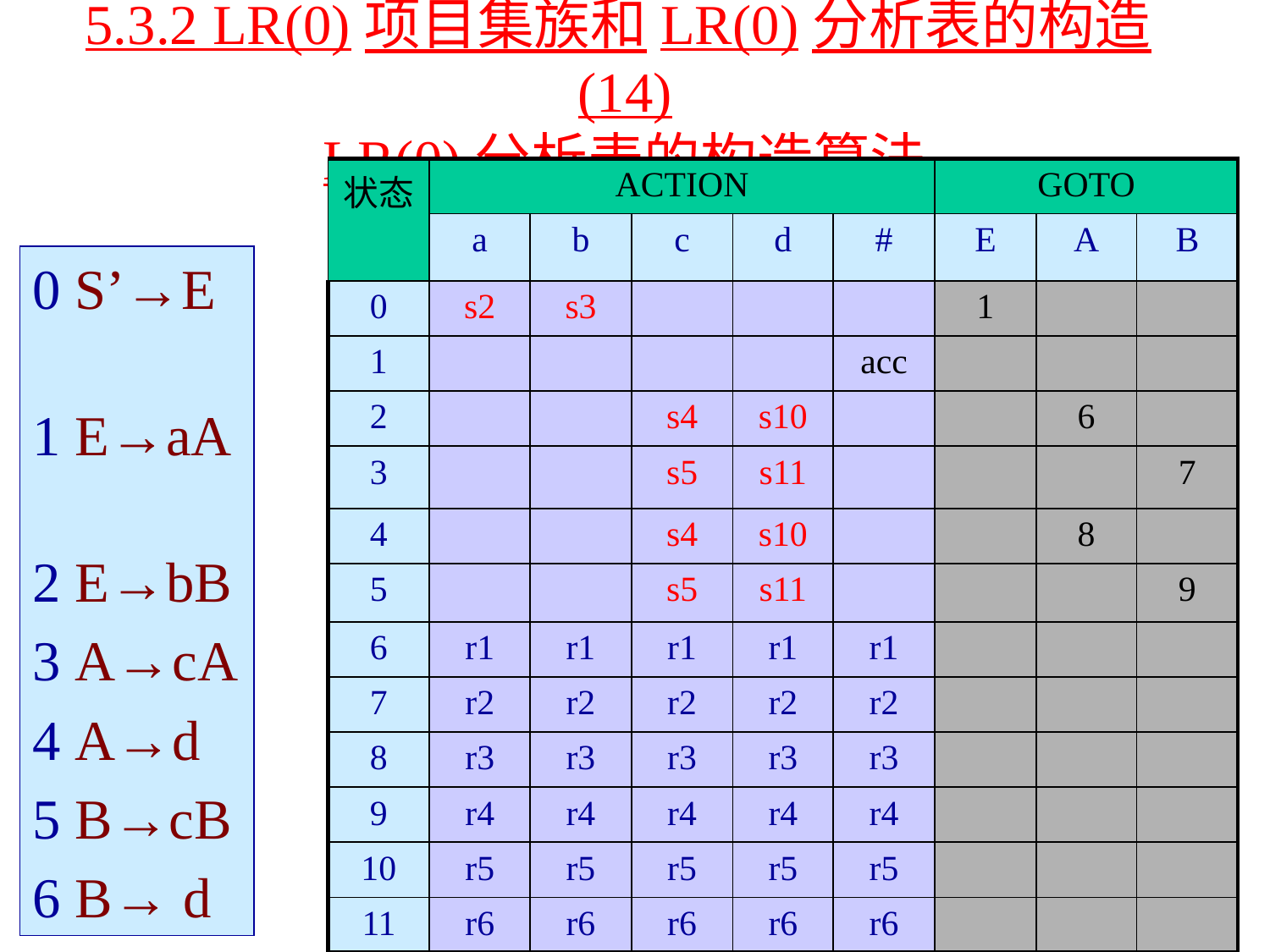

# 5.3.2 LR(0)项目集族和LR(0)分析表的构造(14) LR(0)分析表的构造算法
| 状态 | ACTION |  |  |  |  | GOTO |  |  |
| --- | --- | --- | --- | --- | --- | --- | --- | --- |
|  | a | b | c | d | # | E | A | B |
| 0 | s2 | s3 |  |  |  | 1 |  |  |
| 1 |  |  |  |  | acc |  |  |  |
| 2 |  |  | s4 | s10 |  |  | 6 |  |
| 3 |  |  | s5 | s11 |  |  |  | 7 |
| 4 |  |  | s4 | s10 |  |  | 8 |  |
| 5 |  |  | s5 | s11 |  |  |  | 9 |
| 6 | r1 | r1 | r1 | r1 | r1 |  |  |  |
| 7 | r2 | r2 | r2 | r2 | r2 |  |  |  |
| 8 | r3 | r3 | r3 | r3 | r3 |  |  |  |
| 9 | r4 | r4 | r4 | r4 | r4 |  |  |  |
| 10 | r5 | r5 | r5 | r5 | r5 |  |  |  |
| 11 | r6 | r6 | r6 | r6 | r6 |  |  |  |
0 S’→E
1 E→aA
2 E→bB
3 A→cA
4 A→d
5 B→cB
6 B→ d